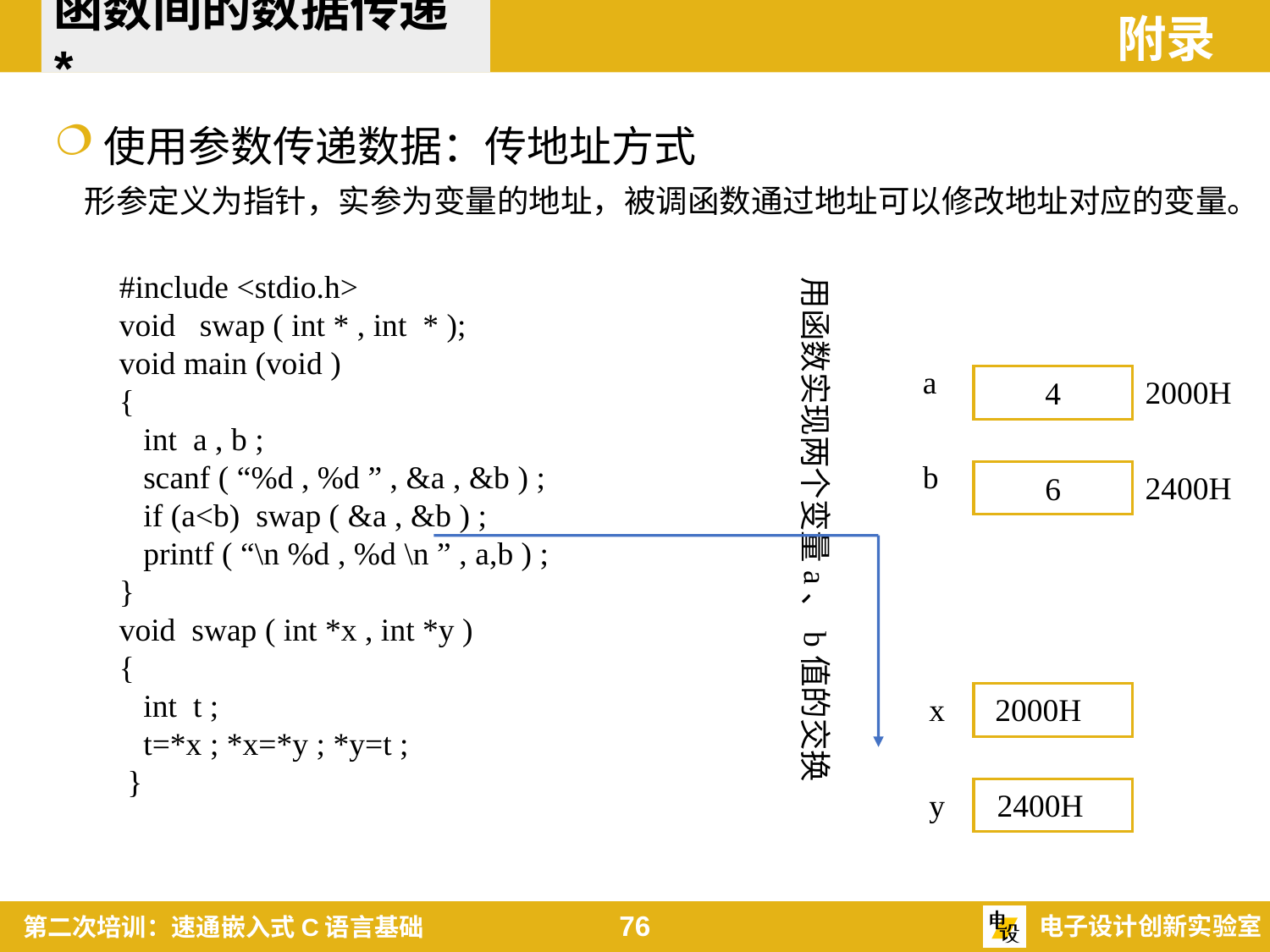

函数间的数据传递*
附录
使用参数传递数据：传地址方式
       形参定义为指针，实参为变量的地址，被调函数通过地址可以修改地址对应的变量。
#include <stdio.h>
void   swap ( int * , int  * );
void main (void )
{
   int  a , b ;
   scanf ( “%d , %d ” , &a , &b ) ;
   if (a<b)  swap ( &a , &b ) ;
   printf ( “\n %d , %d \n ” , a,b ) ;
}
void  swap ( int *x , int *y )
{
   int  t ;
   t=*x ; *x=*y ; *y=t ;
 }
用函数实现两个变量a、b值的交换
a
4
2000H
b
6
2400H

x

2000H
y

2400H
76